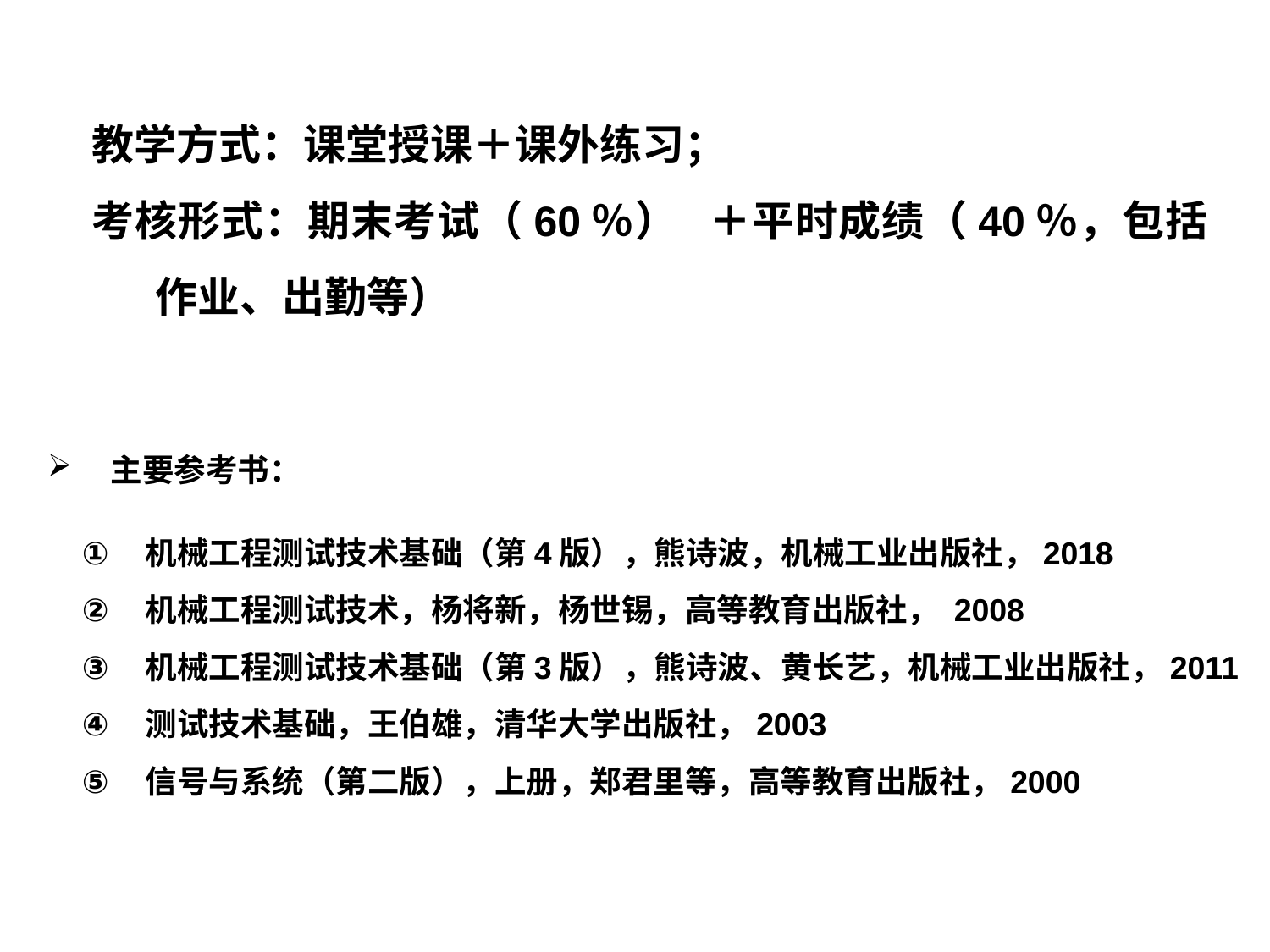

教学方式：课堂授课＋课外练习；
考核形式：期末考试（60％）   ＋平时成绩（40％，包括作业、出勤等）
主要参考书：
机械工程测试技术基础（第4版），熊诗波，机械工业出版社，2018
机械工程测试技术，杨将新，杨世锡，高等教育出版社， 2008
机械工程测试技术基础（第3版），熊诗波、黄长艺，机械工业出版社，2011
测试技术基础，王伯雄，清华大学出版社，2003
信号与系统（第二版），上册，郑君里等，高等教育出版社，2000